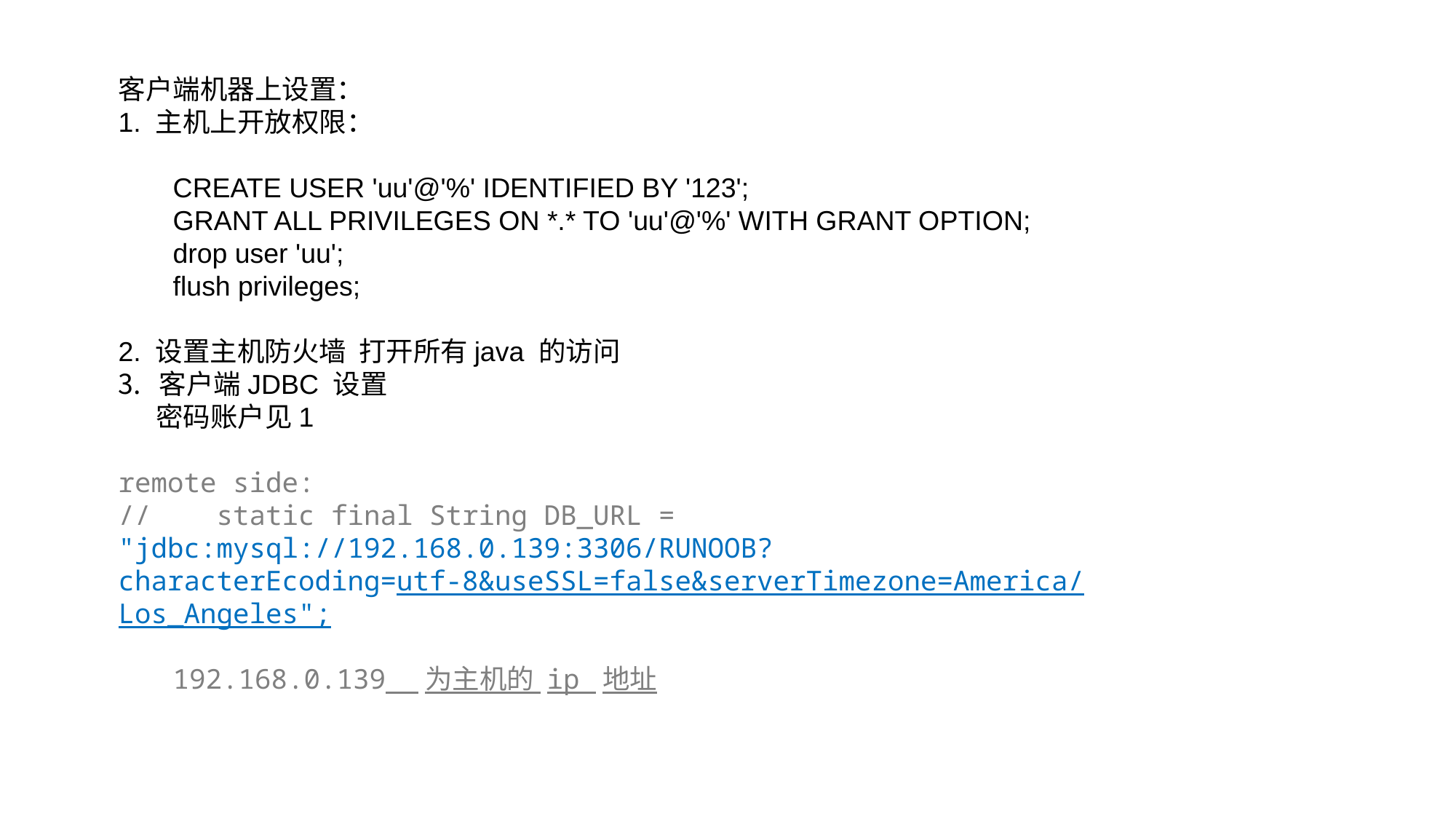

客户端机器上设置：
1. 主机上开放权限：

CREATE USER 'uu'@'%' IDENTIFIED BY '123';
GRANT ALL PRIVILEGES ON *.* TO 'uu'@'%' WITH GRANT OPTION;
drop user 'uu';
flush privileges;

2. 设置主机防火墙  打开所有java 的访问
客户端JDBC 设置
     密码账户见1

remote side:
//    static final String DB_URL = "jdbc:mysql://192.168.0.139:3306/RUNOOB?characterEcoding=utf-8&useSSL=false&serverTimezone=America/Los_Angeles";

192.168.0.139  为主机的 ip 地址